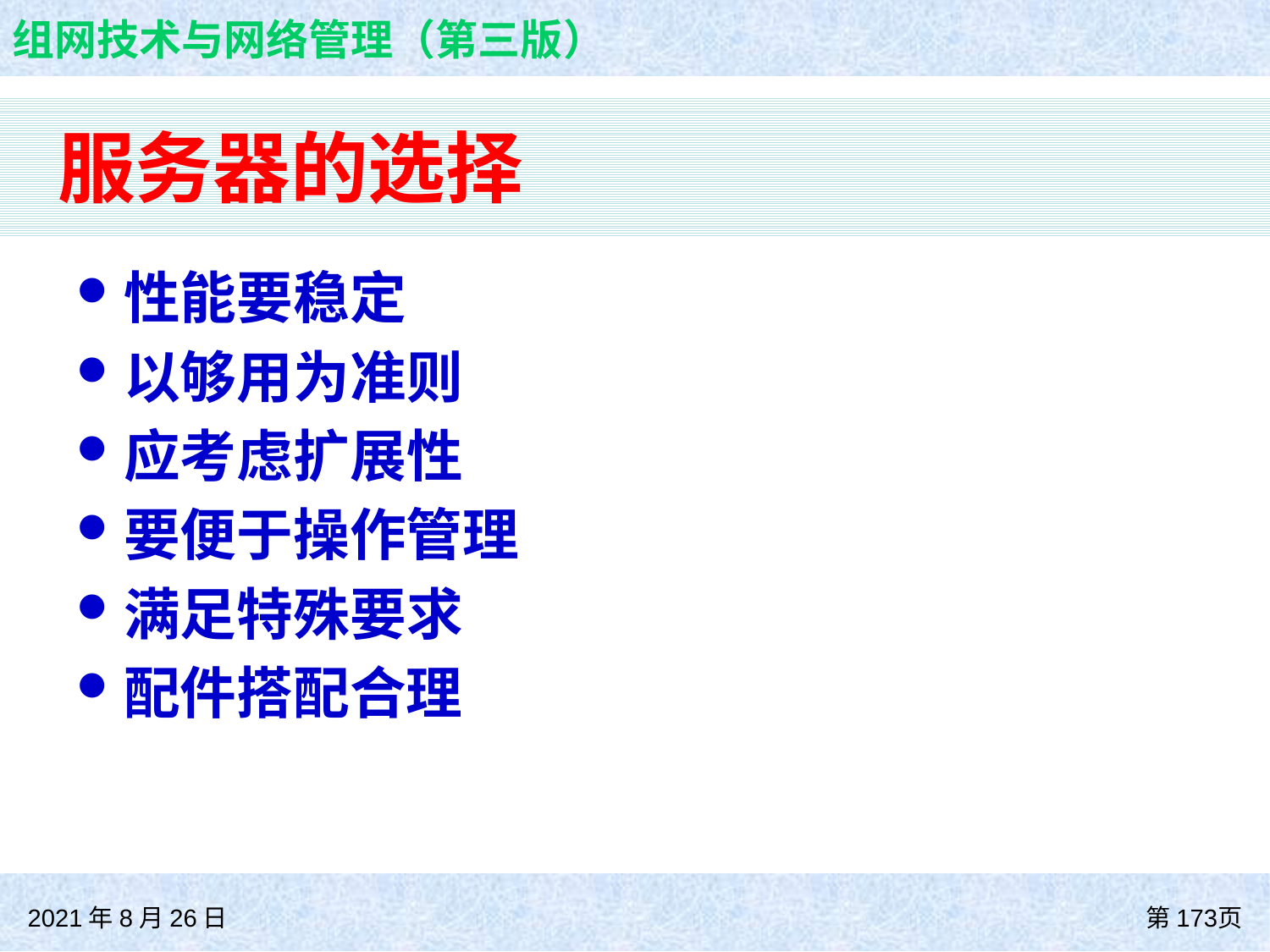

# 服务器的选择
性能要稳定
以够用为准则
应考虑扩展性
要便于操作管理
满足特殊要求
配件搭配合理
2021年8月26日
第173页